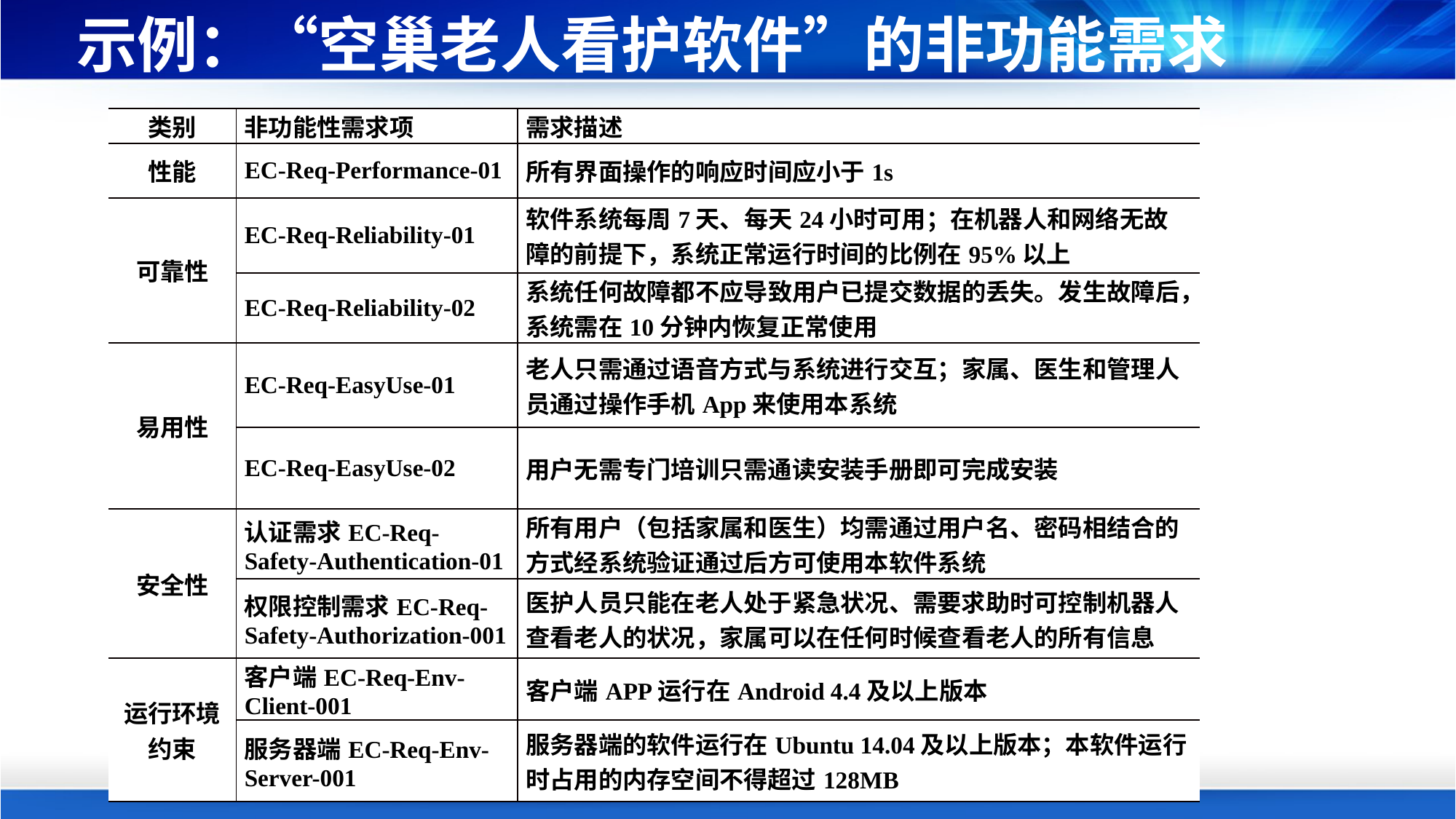

# 示例：“空巢老人看护软件”的非功能需求
| 类别 | 非功能性需求项 | 需求描述 |
| --- | --- | --- |
| 性能 | EC-Req-Performance-01 | 所有界面操作的响应时间应小于1s |
| 可靠性 | EC-Req-Reliability-01 | 软件系统每周7天、每天24小时可用；在机器人和网络无故障的前提下，系统正常运行时间的比例在95%以上 |
|  | EC-Req-Reliability-02 | 系统任何故障都不应导致用户已提交数据的丢失。发生故障后，系统需在10分钟内恢复正常使用 |
| 易用性 | EC-Req-EasyUse-01 | 老人只需通过语音方式与系统进行交互；家属、医生和管理人员通过操作手机App来使用本系统 |
|  | EC-Req-EasyUse-02 | 用户无需专门培训只需通读安装手册即可完成安装 |
| 安全性 | 认证需求EC-Req-Safety-Authentication-01 | 所有用户（包括家属和医生）均需通过用户名、密码相结合的方式经系统验证通过后方可使用本软件系统 |
|  | 权限控制需求EC-Req-Safety-Authorization-001 | 医护人员只能在老人处于紧急状况、需要求助时可控制机器人查看老人的状况，家属可以在任何时候查看老人的所有信息 |
| 运行环境约束 | 客户端EC-Req-Env-Client-001 | 客户端APP运行在Android 4.4及以上版本 |
|  | 服务器端EC-Req-Env-Server-001 | 服务器端的软件运行在Ubuntu 14.04及以上版本；本软件运行时占用的内存空间不得超过128MB |